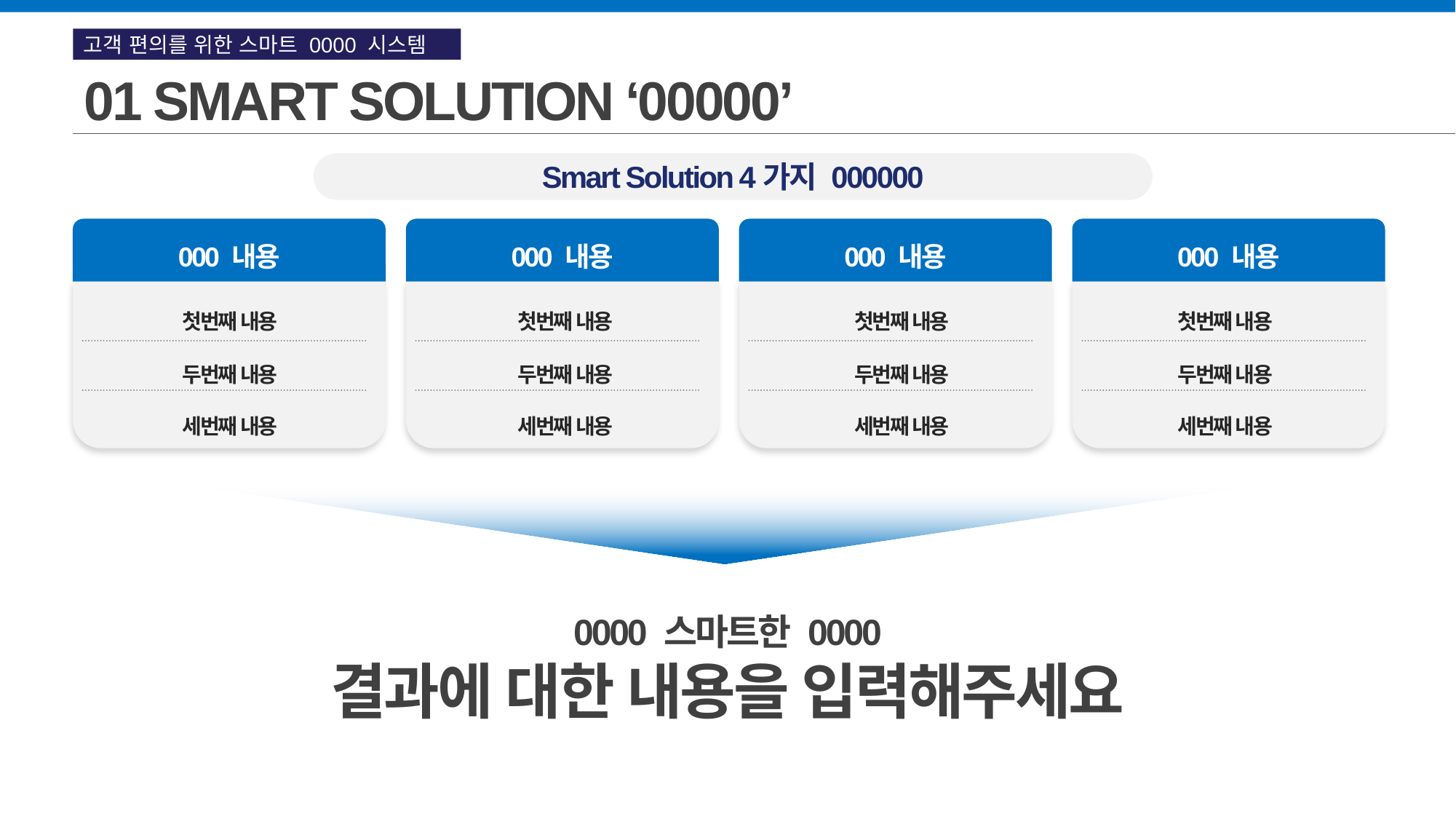

고객 편의를 위한 스마트 0000 시스템
01 SMART SOLUTION ‘00000’

Smart Solution 4가지 000000

000 내용
000 내용
000 내용
000 내용

첫번째 내용
첫번째 내용
첫번째 내용
첫번째 내용
두번째 내용
두번째 내용
두번째 내용
두번째 내용
세번째 내용
세번째 내용
세번째 내용
세번째 내용

0000 스마트한 0000
결과에 대한 내용을 입력해주세요